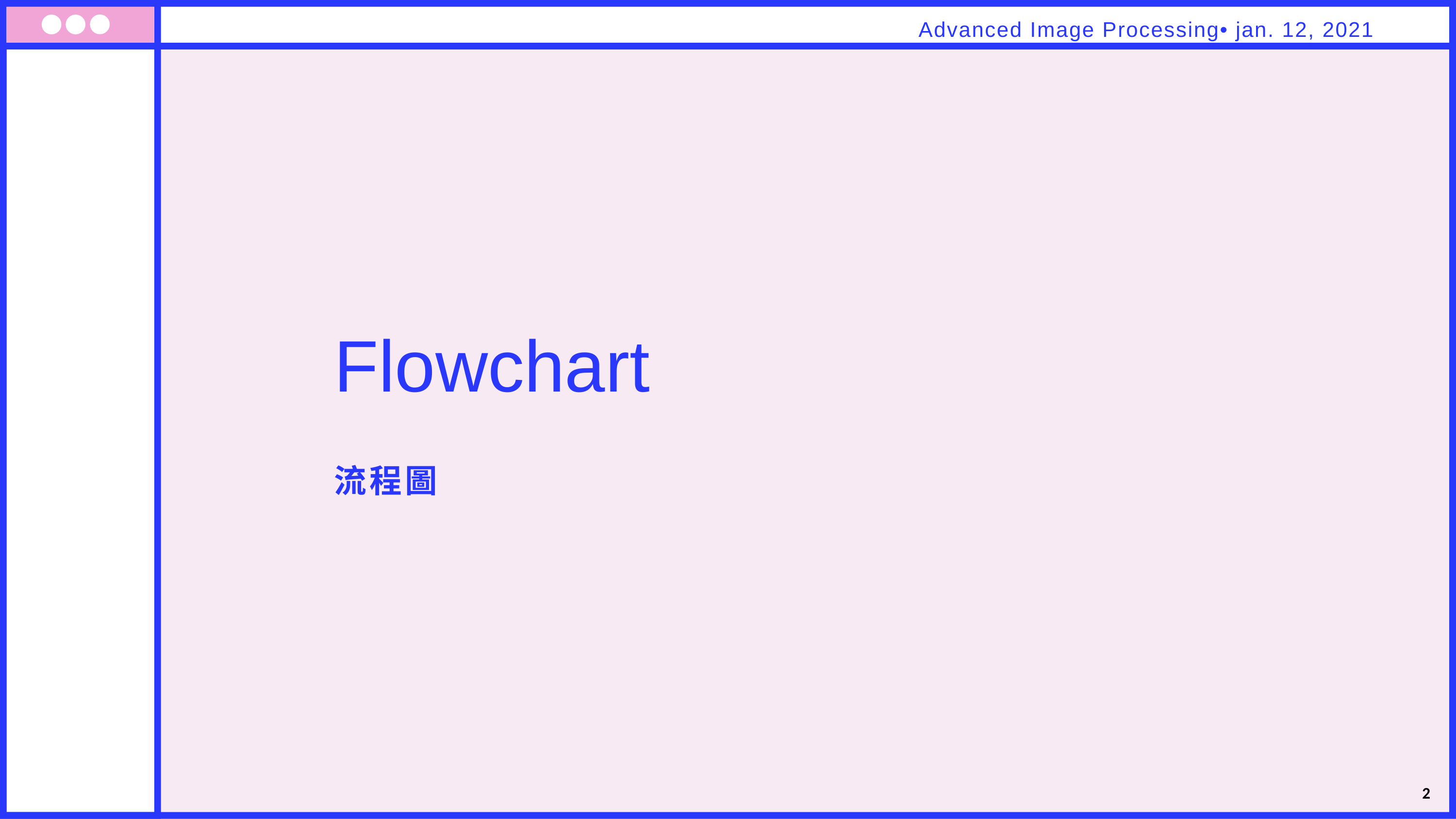

Advanced Image Processing• jan. 12, 2021

Flowchart
流程圖
2